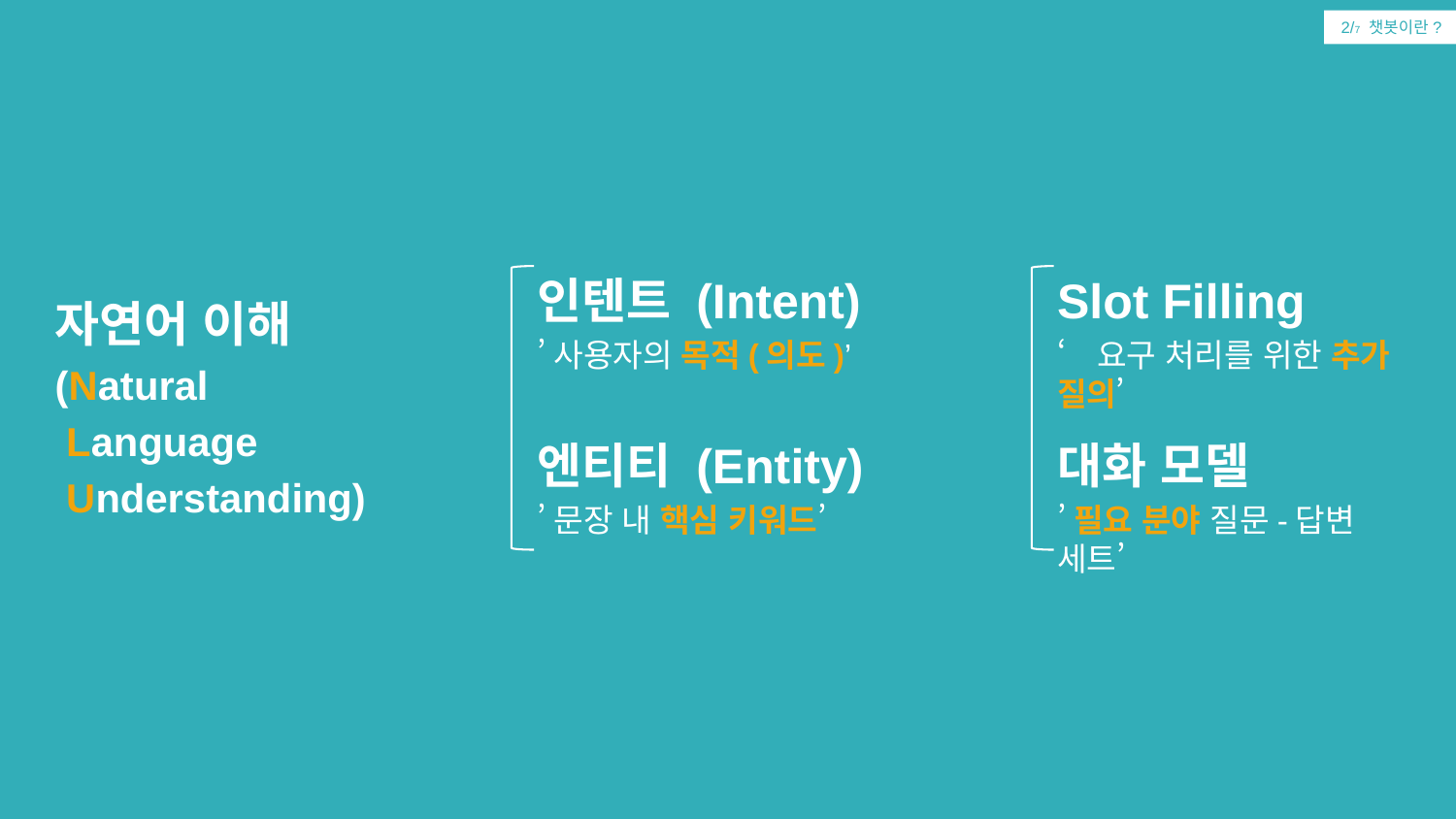

2/7 챗봇이란?
인텐트 (Intent)
’사용자의 목적(의도)’

엔티티 (Entity)
’문장 내 핵심 키워드’

Slot Filling
‘요구 처리를 위한 추가 질의’

대화 모델
’필요 분야 질문-답변 세트’
자연어 이해
(Natural
 Language
 Understanding)